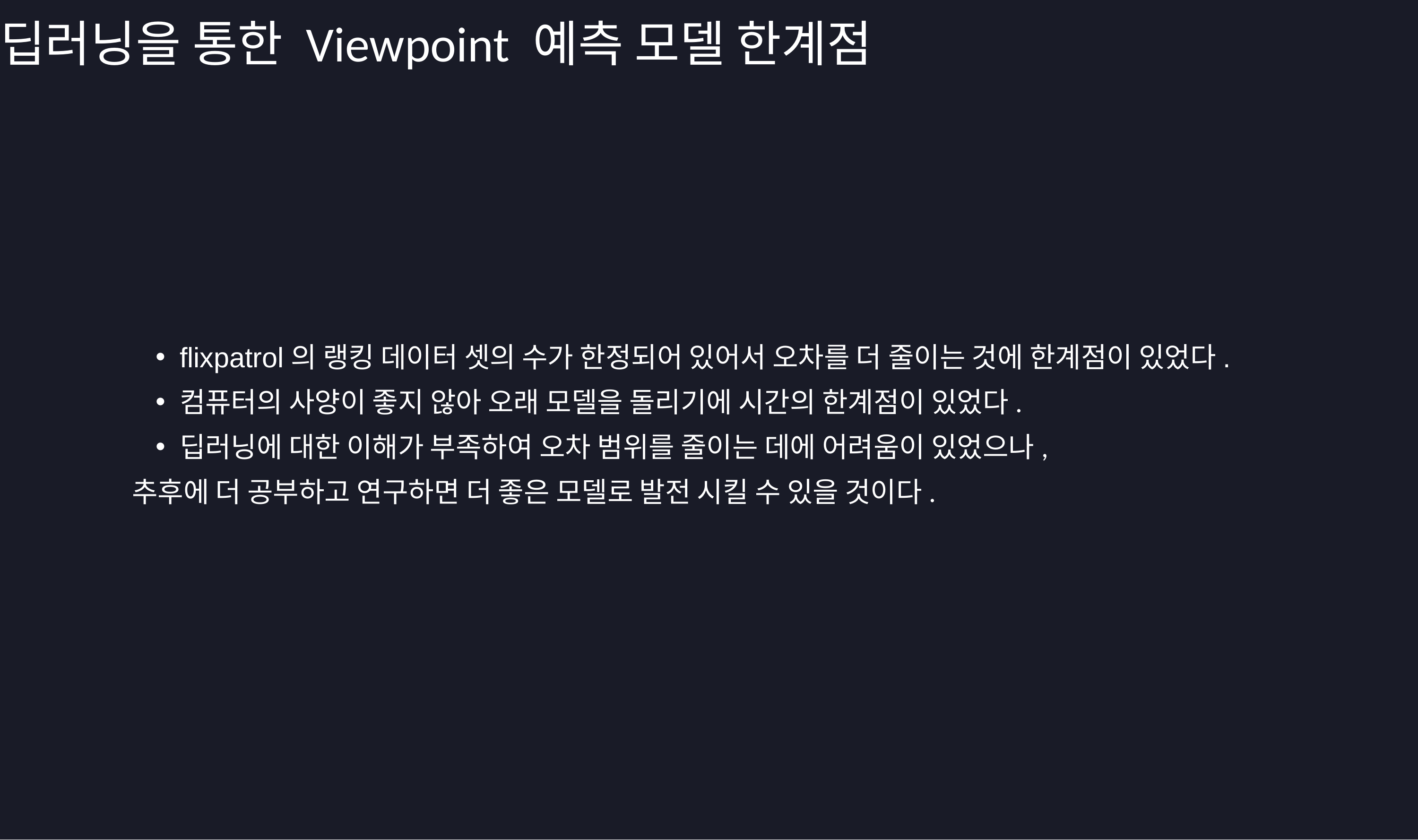

딥러닝을 통한 Viewpoint 예측 모델 한계점
flixpatrol의 랭킹 데이터 셋의 수가 한정되어 있어서 오차를 더 줄이는 것에 한계점이 있었다.
컴퓨터의 사양이 좋지 않아 오래 모델을 돌리기에 시간의 한계점이 있었다.
딥러닝에 대한 이해가 부족하여 오차 범위를 줄이는 데에 어려움이 있었으나,
추후에 더 공부하고 연구하면 더 좋은 모델로 발전 시킬 수 있을 것이다.